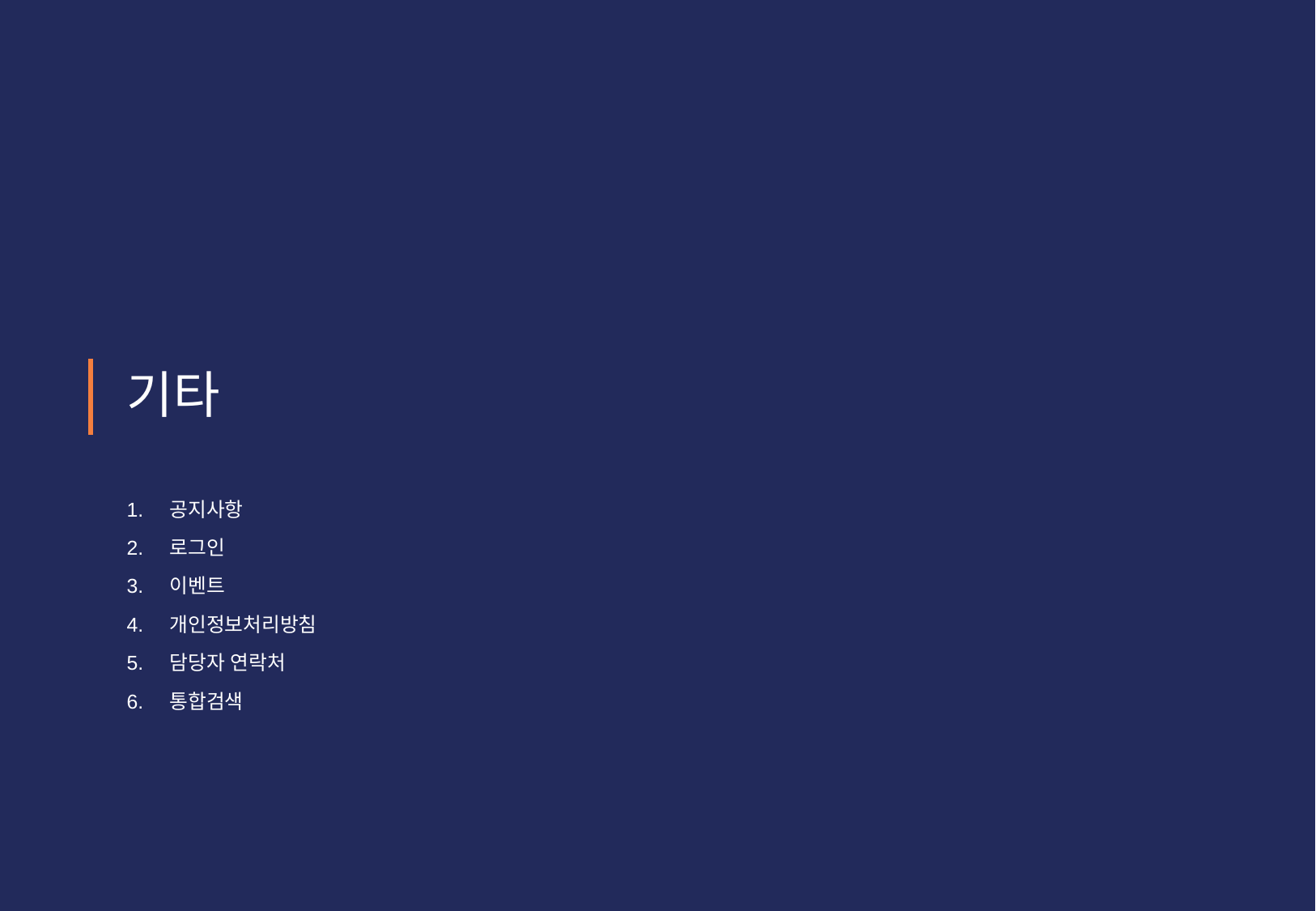

# 기타
공지사항
로그인
이벤트
개인정보처리방침
담당자 연락처
통합검색